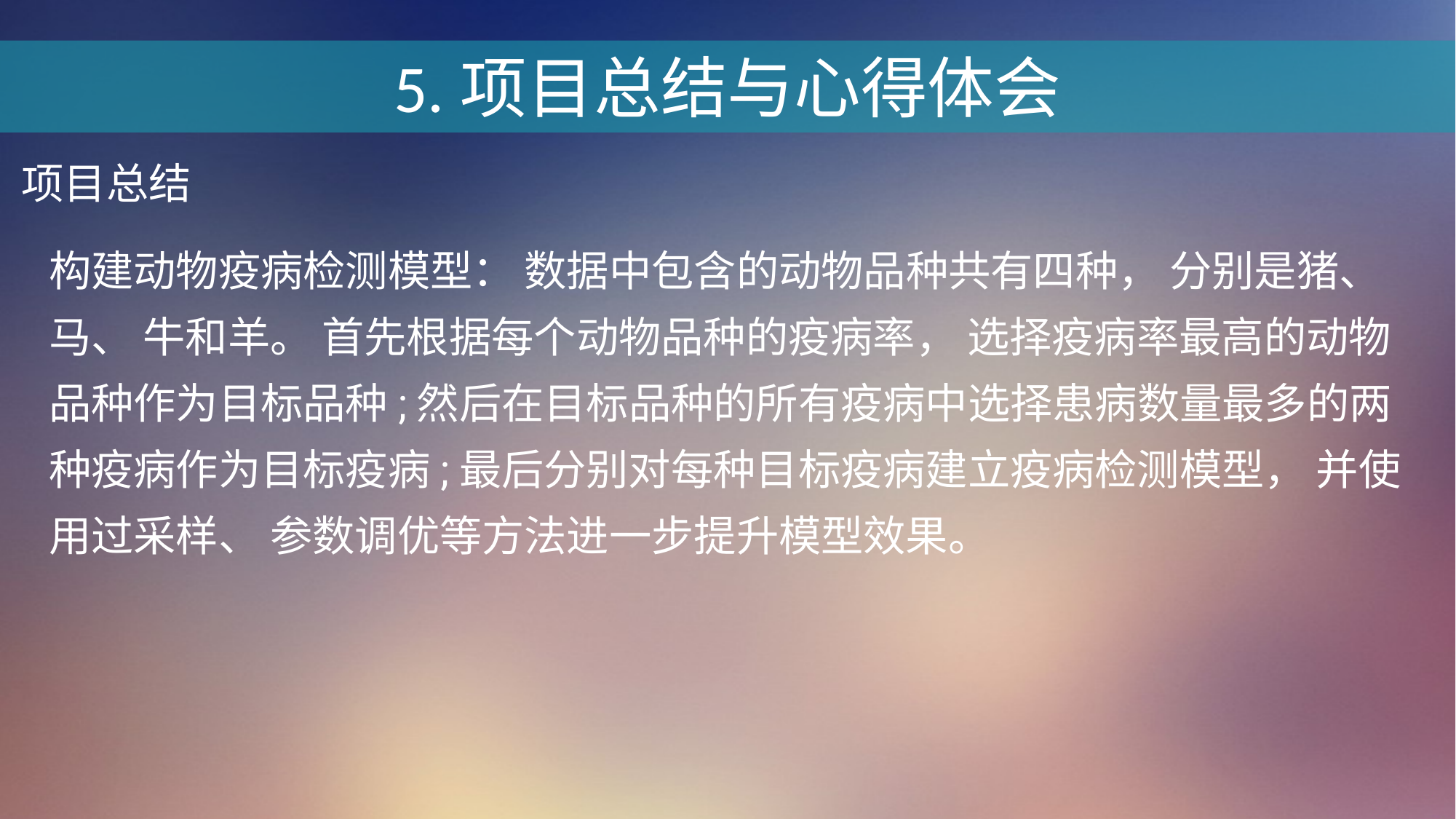

5.项目总结与心得体会

项目总结

构建动物疫病检测模型： 数据中包含的动物品种共有四种， 分别是猪、 马、 牛和羊。 首先根据每个动物品种的疫病率， 选择疫病率最高的动物品种作为目标品种;然后在目标品种的所有疫病中选择患病数量最多的两种疫病作为目标疫病;最后分别对每种目标疫病建立疫病检测模型， 并使用过采样、 参数调优等方法进一步提升模型效果。